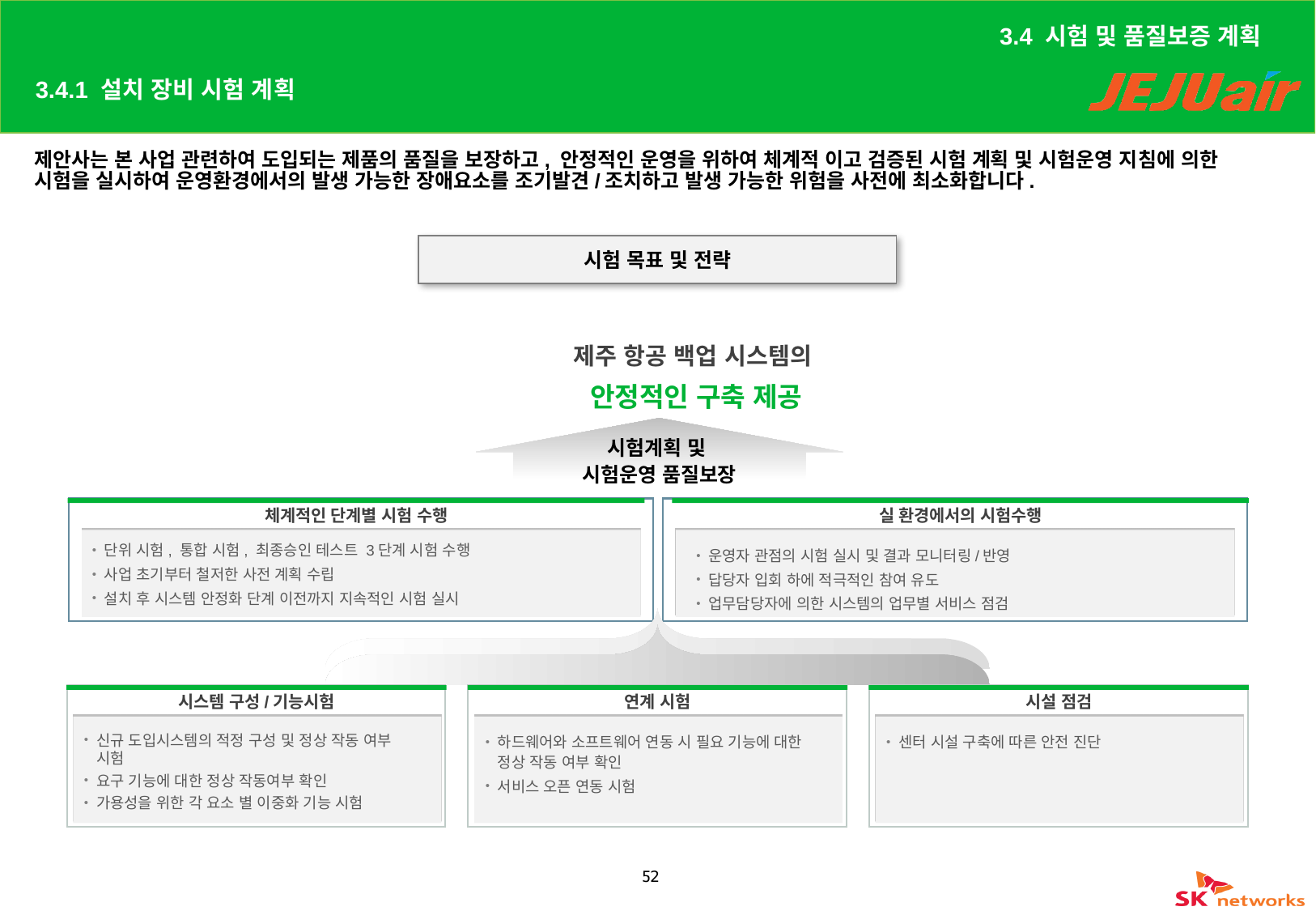

3.4 시험 및 품질보증 계획
# 3.4.1 설치 장비 시험 계획
제안사는 본 사업 관련하여 도입되는 제품의 품질을 보장하고, 안정적인 운영을 위하여 체계적 이고 검증된 시험 계획 및 시험운영 지침에 의한 시험을 실시하여 운영환경에서의 발생 가능한 장애요소를 조기발견/조치하고 발생 가능한 위험을 사전에 최소화합니다.
시험 목표 및 전략

제주 항공 백업 시스템의
안정적인 구축 제공

시험계획 및
시험운영 품질보장

체계적인 단계별 시험 수행
실 환경에서의 시험수행
단위 시험, 통합 시험, 최종승인 테스트 3단계 시험 수행
사업 초기부터 철저한 사전 계획 수립
설치 후 시스템 안정화 단계 이전까지 지속적인 시험 실시
운영자 관점의 시험 실시 및 결과 모니터링/반영
답당자 입회 하에 적극적인 참여 유도
업무담당자에 의한 시스템의 업무별 서비스 점검

시스템 구성/기능시험
연계 시험
시설 점검
신규 도입시스템의 적정 구성 및 정상 작동 여부 시험
요구 기능에 대한 정상 작동여부 확인
가용성을 위한 각 요소 별 이중화 기능 시험
하드웨어와 소프트웨어 연동 시 필요 기능에 대한 정상 작동 여부 확인
서비스 오픈 연동 시험
센터 시설 구축에 따른 안전 진단
52